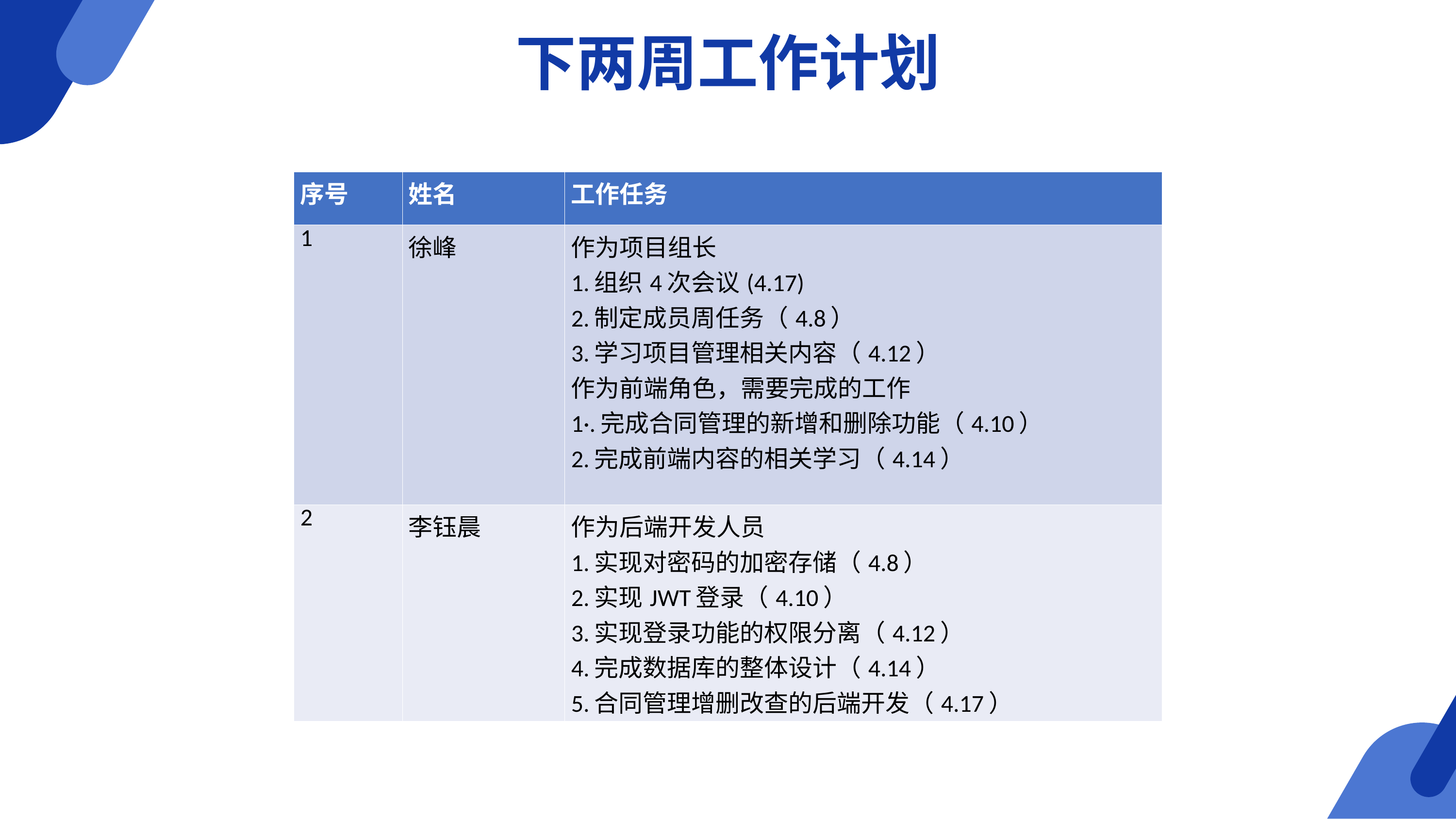

下两周工作计划
| 序号 | 姓名 | 工作任务 |
| --- | --- | --- |
| 1 | 徐峰 | 作为项目组长 1.组织4次会议(4.17) 2.制定成员周任务（4.8） 3.学习项目管理相关内容（4.12） 作为前端角色，需要完成的工作 1·.完成合同管理的新增和删除功能（4.10） 2.完成前端内容的相关学习（4.14） |
| 2 | 李钰晨 | 作为后端开发人员 1.实现对密码的加密存储（4.8） 2.实现JWT登录（4.10） 3.实现登录功能的权限分离（4.12） 4.完成数据库的整体设计（4.14） 5.合同管理增删改查的后端开发（4.17） |